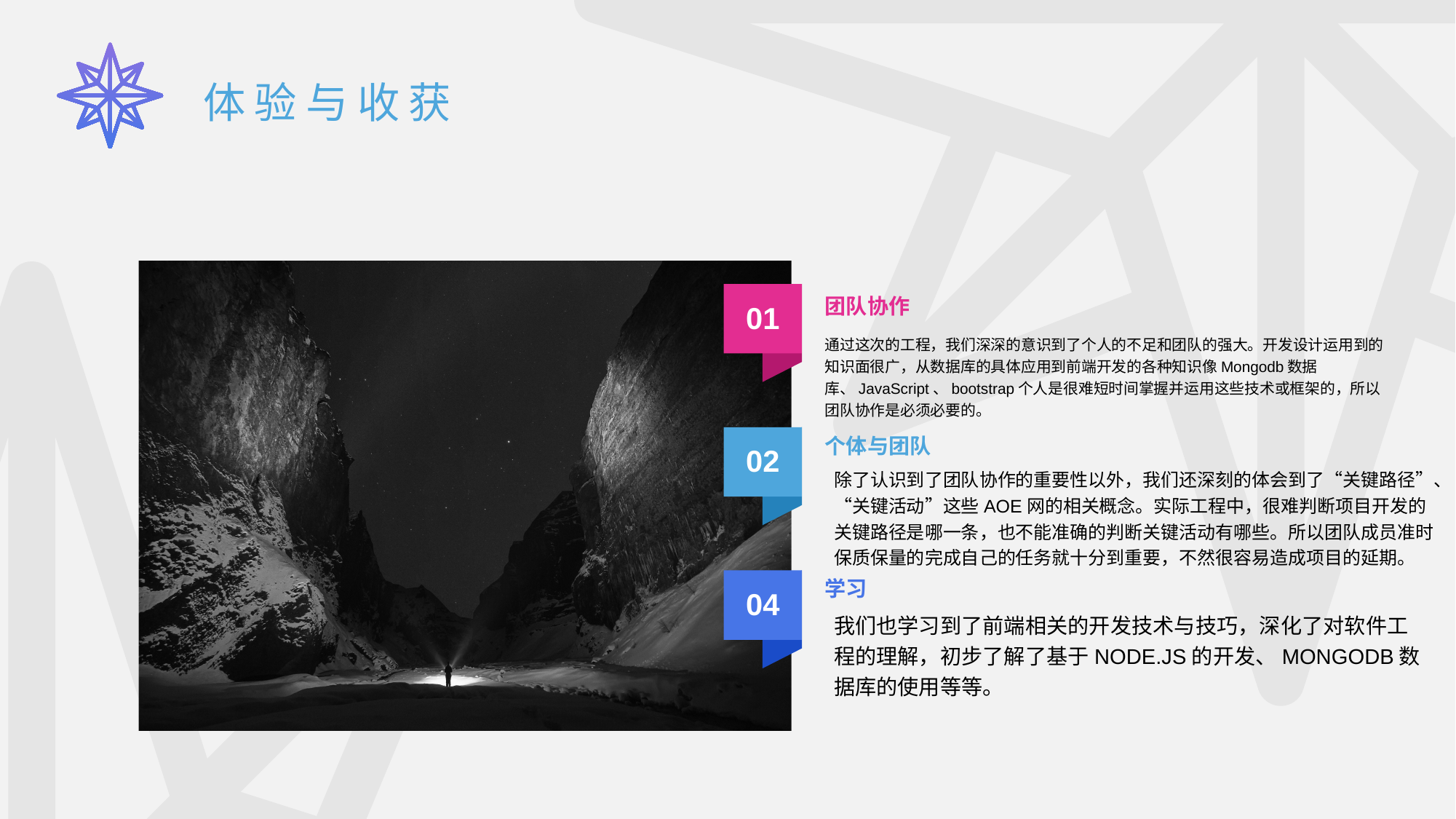

体验与收获

01

团队协作
通过这次的工程，我们深深的意识到了个人的不足和团队的强大。开发设计运用到的知识面很广，从数据库的具体应用到前端开发的各种知识像Mongodb数据库、JavaScript、bootstrap个人是很难短时间掌握并运用这些技术或框架的，所以团队协作是必须必要的。

个体与团队
除了认识到了团队协作的重要性以外，我们还深刻的体会到了“关键路径”、“关键活动”这些AOE网的相关概念。实际工程中，很难判断项目开发的关键路径是哪一条，也不能准确的判断关键活动有哪些。所以团队成员准时保质保量的完成自己的任务就十分到重要，不然很容易造成项目的延期。
02

学习
我们也学习到了前端相关的开发技术与技巧，深化了对软件工程的理解，初步了解了基于NODE.JS的开发、MONGODB数据库的使用等等。
04